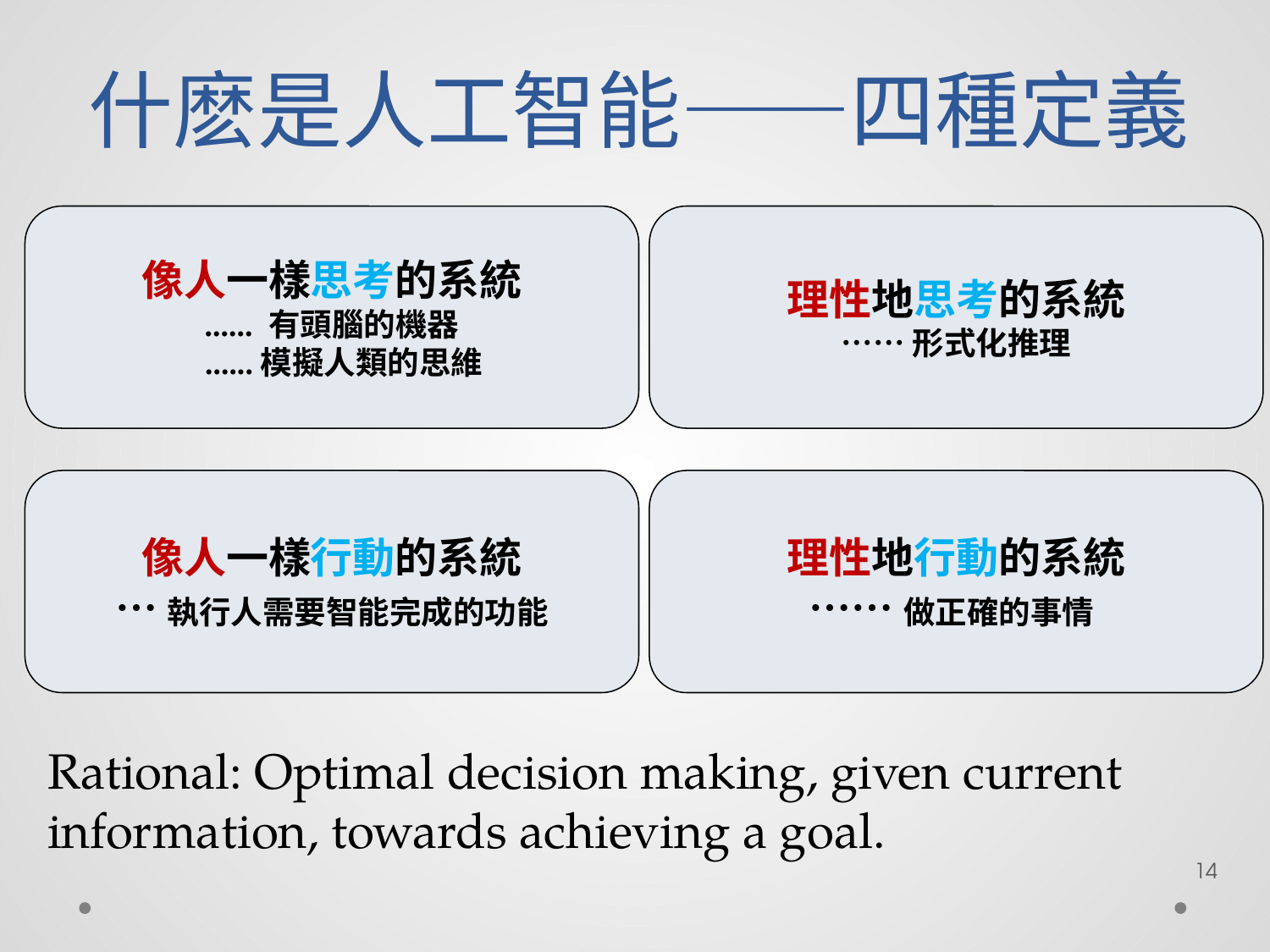

# 什麽是人工智能——四種定義
像人一樣思考的系統
...... 有頭腦的機器
   ......模擬人類的思維

理性地思考的系統
……形式化推理
像人一樣行動的系統
…執行人需要智能完成的功能
理性地行動的系統
……做正確的事情
Rational: Optimal decision making, given current information, towards achieving a goal.
14